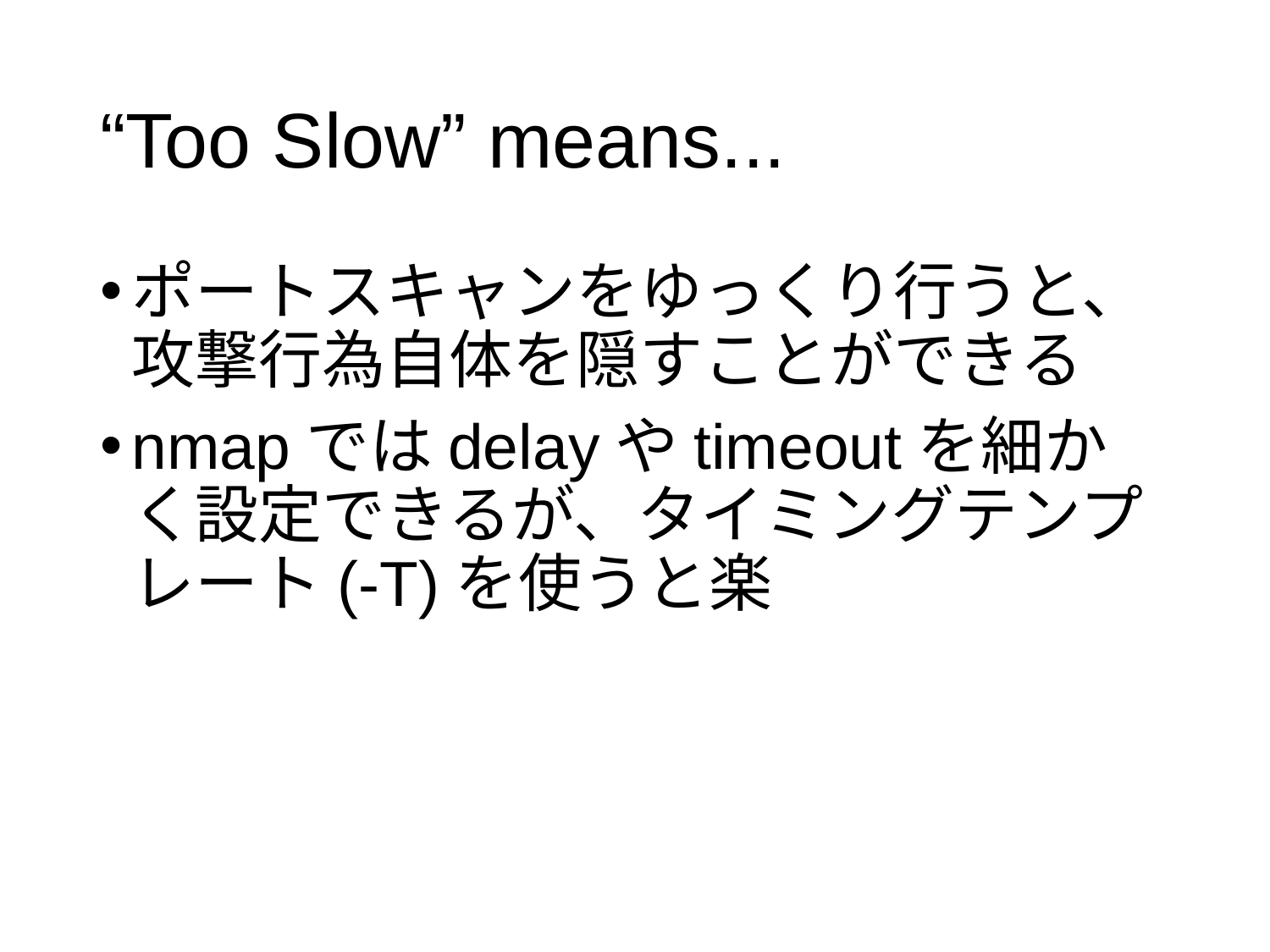

# “Too Slow” means...
ポートスキャンをゆっくり行うと、攻撃行為自体を隠すことができる
nmapではdelayやtimeoutを細かく設定できるが、タイミングテンプレート(-T)を使うと楽